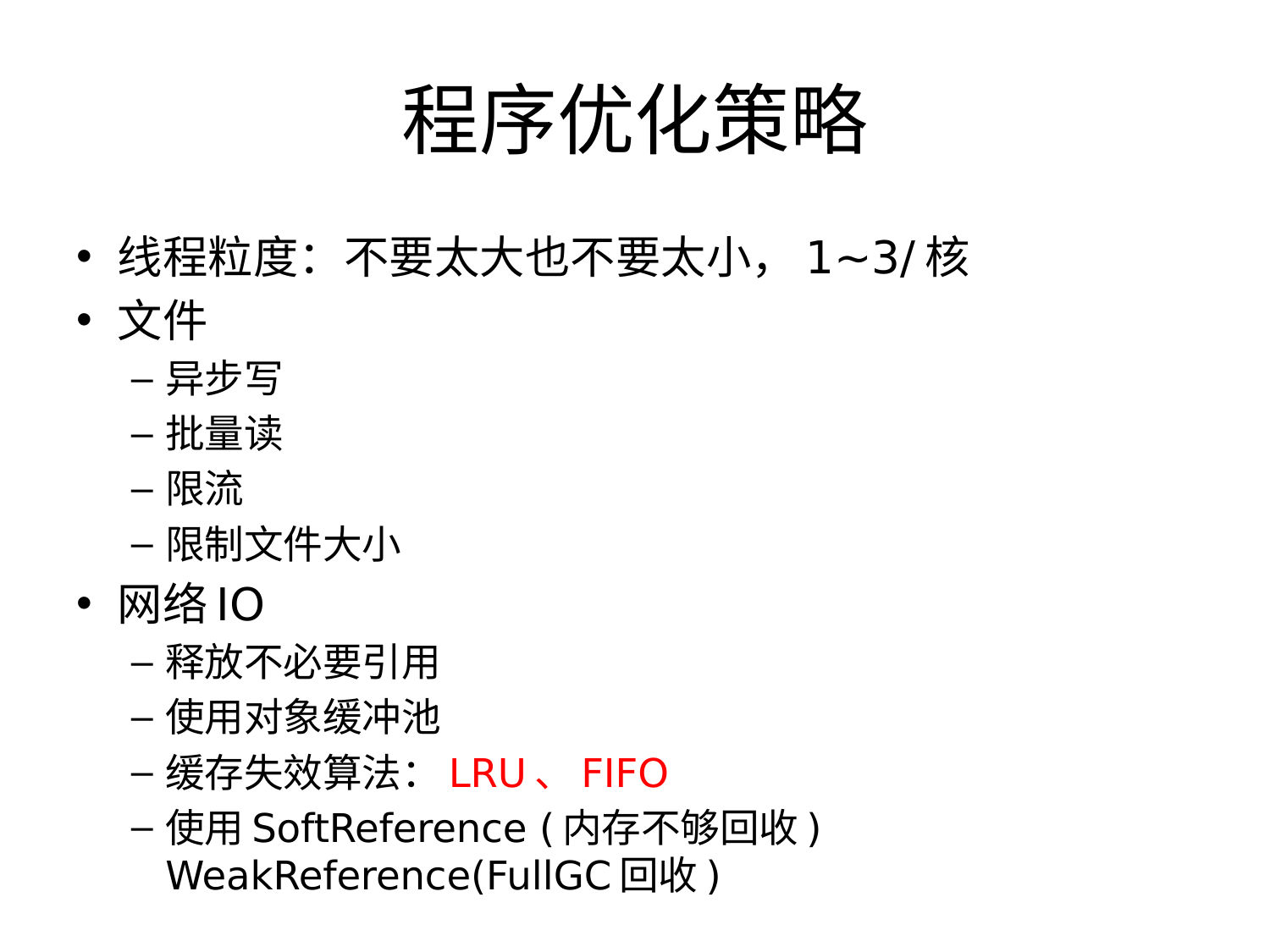

# 程序优化策略
线程粒度：不要太大也不要太小，1~3/核
文件
异步写
批量读
限流
限制文件大小
网络IO
释放不必要引用
使用对象缓冲池
缓存失效算法：LRU、FIFO
使用SoftReference (内存不够回收) WeakReference(FullGC回收)